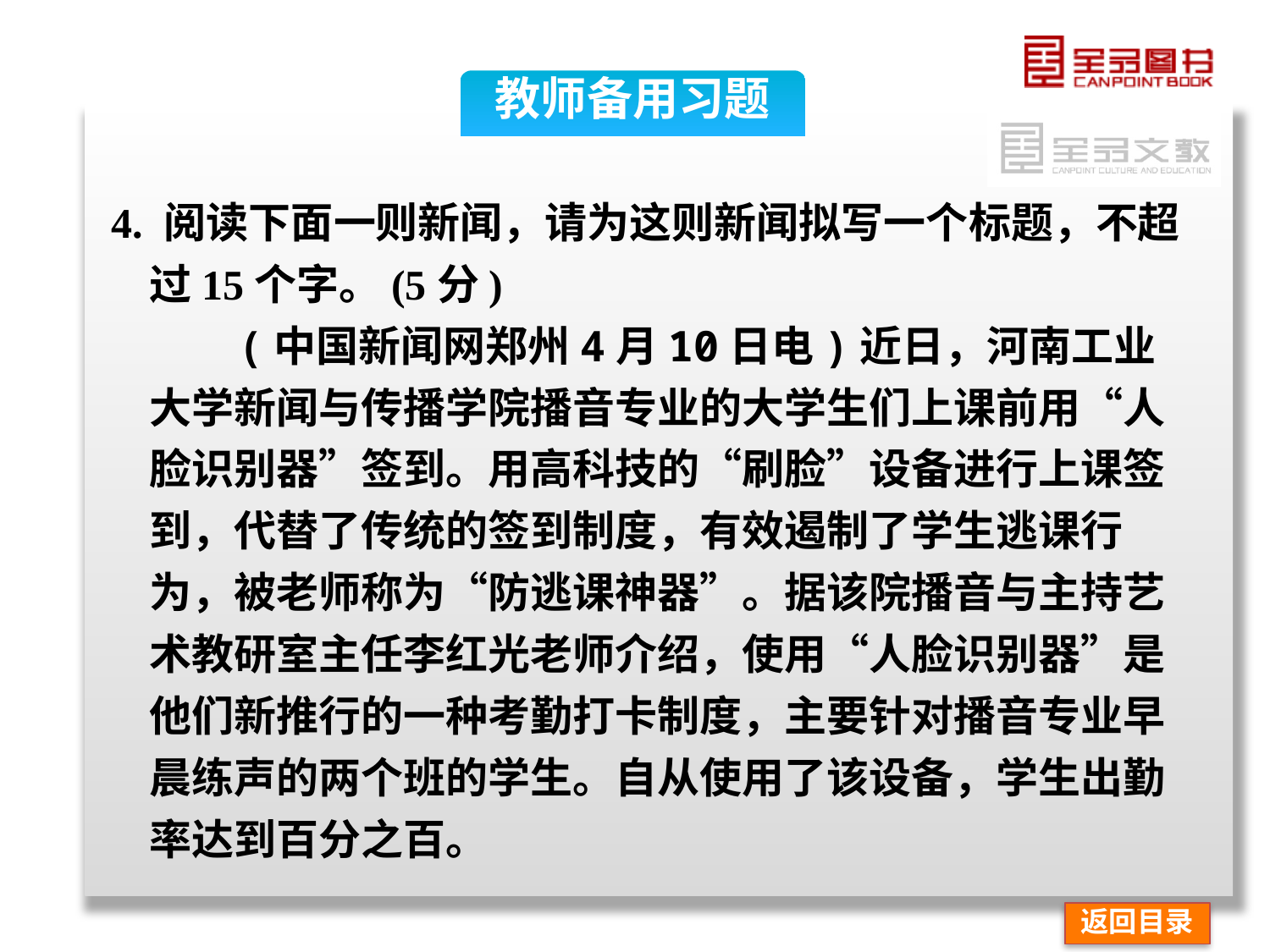

教师备用习题
4. 阅读下面一则新闻，请为这则新闻拟写一个标题，不超过15个字。(5分)
     (中国新闻网郑州4月10日电)近日，河南工业大学新闻与传播学院播音专业的大学生们上课前用“人脸识别器”签到。用高科技的“刷脸”设备进行上课签到，代替了传统的签到制度，有效遏制了学生逃课行为，被老师称为“防逃课神器”。据该院播音与主持艺术教研室主任李红光老师介绍，使用“人脸识别器”是他们新推行的一种考勤打卡制度，主要针对播音专业早晨练声的两个班的学生。自从使用了该设备，学生出勤率达到百分之百。

返回目录